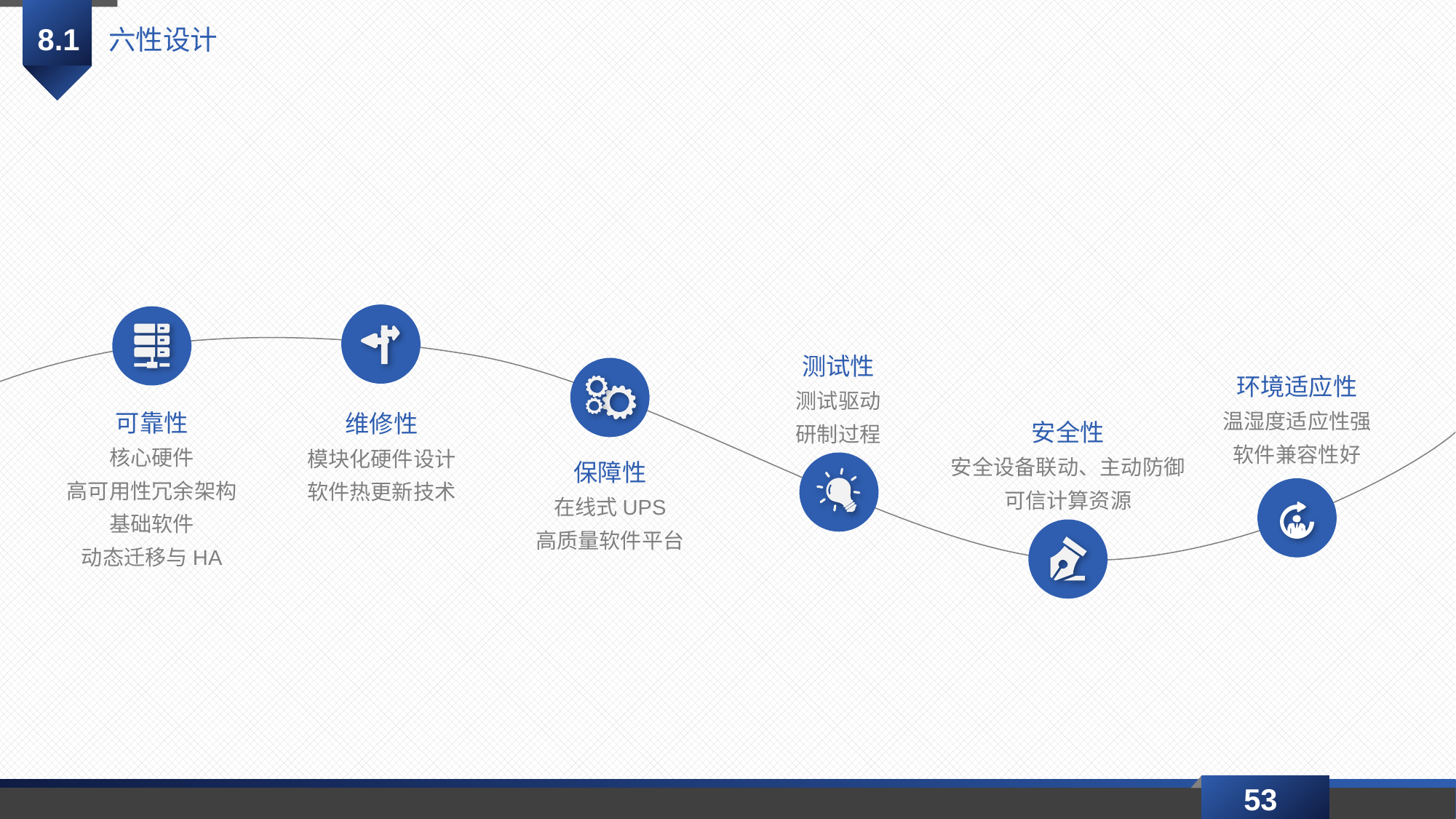

8.1
六性设计

测试性
测试驱动
研制过程

环境适应性
温湿度适应性强
软件兼容性好

可靠性
核心硬件
高可用性冗余架构
基础软件
动态迁移与HA
维修性
模块化硬件设计
软件热更新技术
安全性
安全设备联动、主动防御
可信计算资源
保障性
在线式UPS
高质量软件平台

53